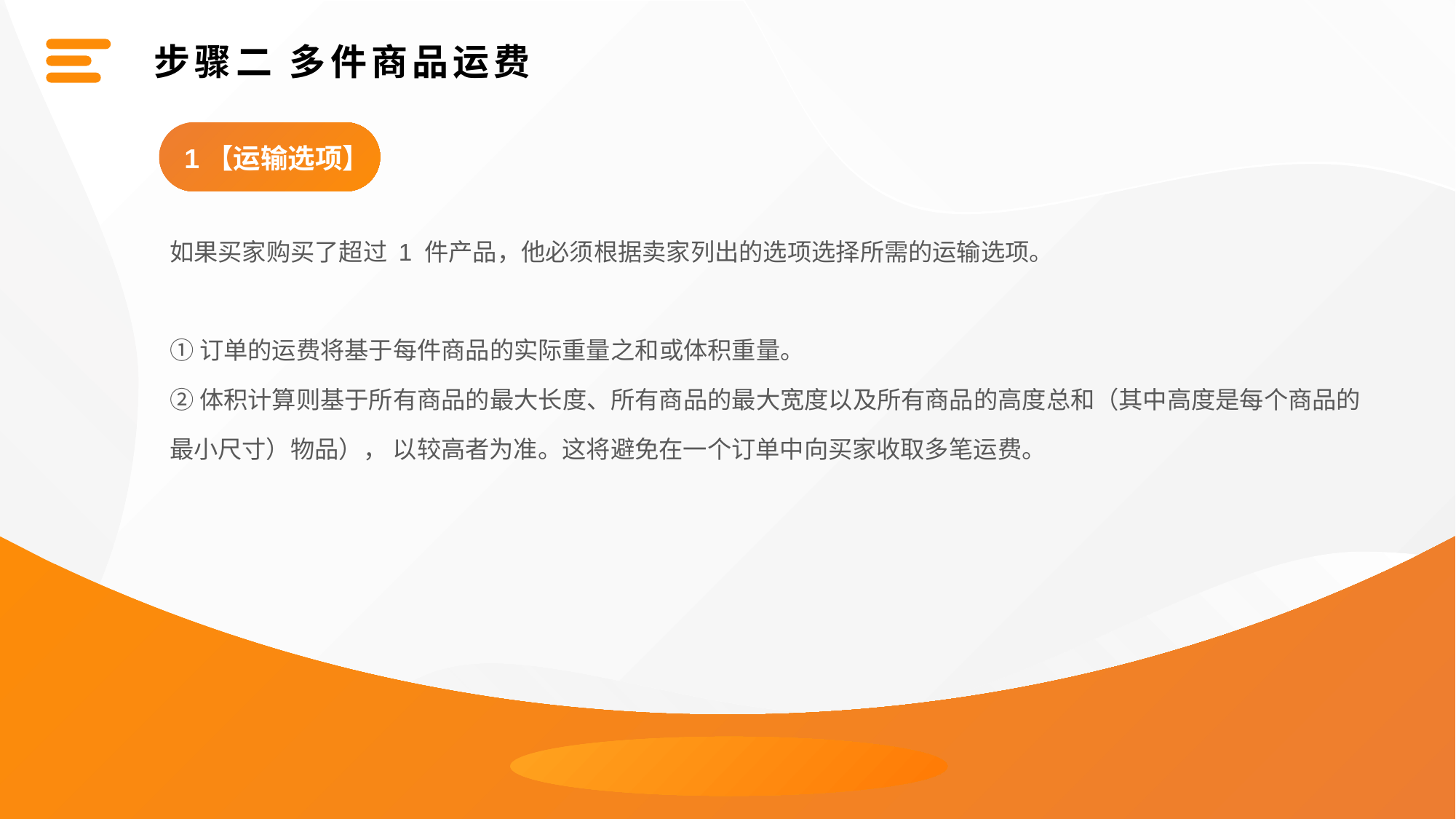

步骤二 多件商品运费

1【运输选项】
如果买家购买了超过 1 件产品，他必须根据卖家列出的选项选择所需的运输选项。

①订单的运费将基于每件商品的实际重量之和或体积重量。
②体积计算则基于所有商品的最大长度、所有商品的最大宽度以及所有商品的高度总和（其中高度是每个商品的最小尺寸）物品）， 以较高者为准。这将避免在一个订单中向买家收取多笔运费。